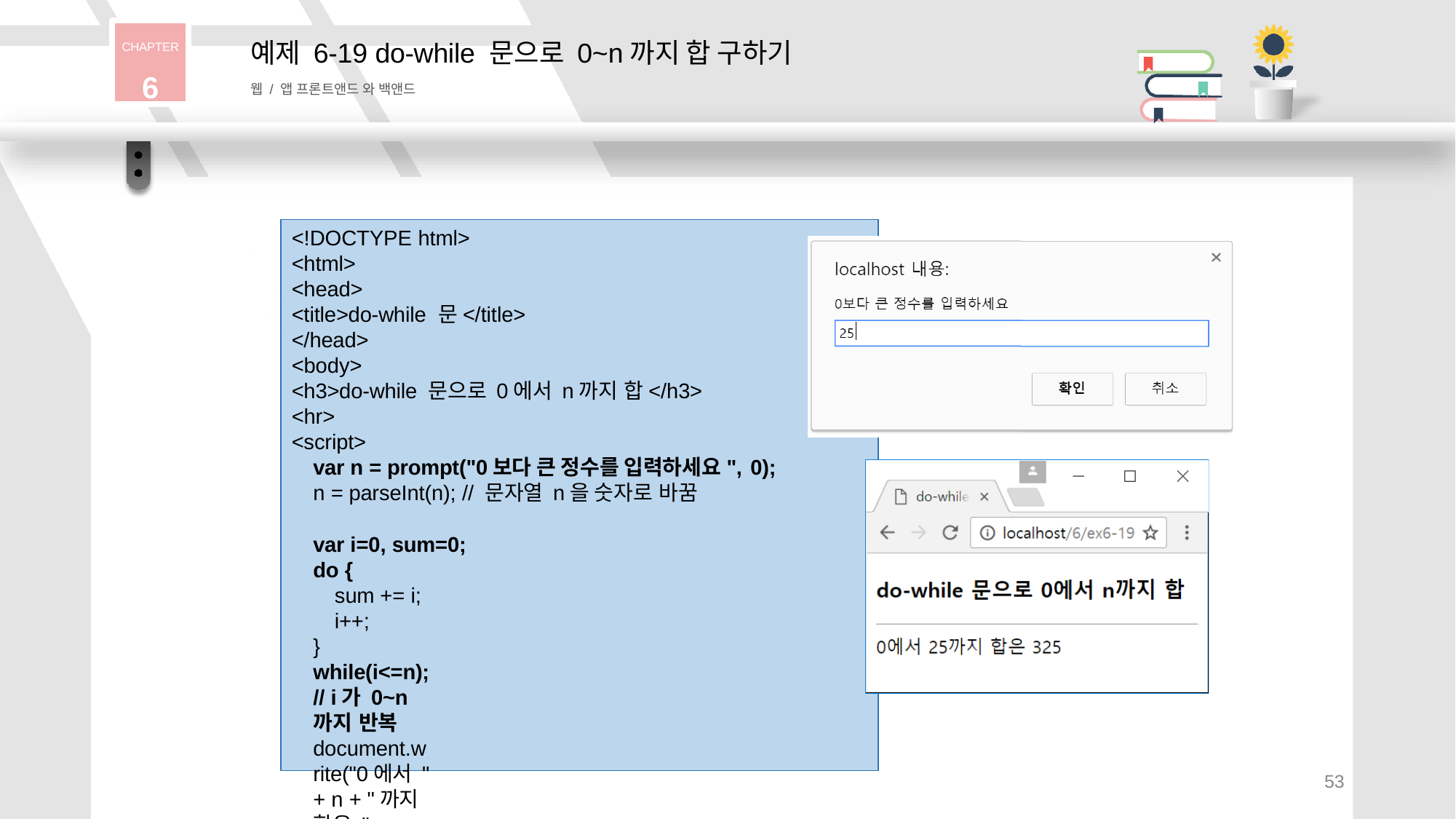

CHAPTER

6

# 예제 6-19 do-while 문으로 0~n까지 합 구하기

웹 / 앱 프론트앤드 와 백앤드

<!DOCTYPE html>
<html>
<head>
<title>do-while 문</title>
</head>
<body>
<h3>do-while 문으로 0에서 n까지 합</h3>
<hr>
<script>
var n = prompt("0보다 큰 정수를 입력하세요", 0);
n = parseInt(n); // 문자열 n을 숫자로 바꿈

var i=0, sum=0;  do {
sum += i;  i++;
} while(i<=n); // i가 0~n까지 반복
document.write("0에서 " + n + "까지 합은 " + sum);
</script>
</body>
</html>

53